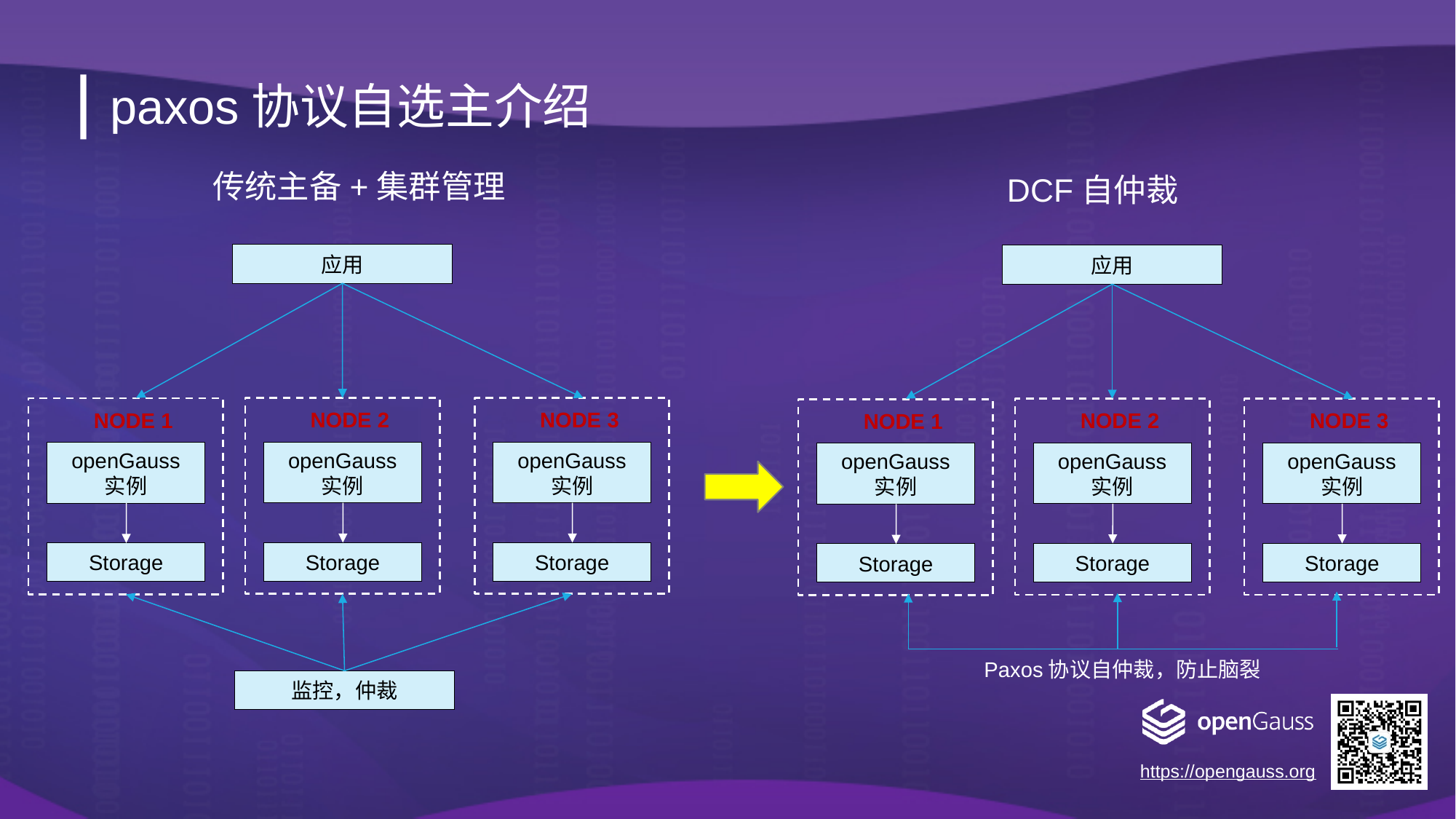

paxos协议自选主介绍
传统主备+集群管理
DCF自仲裁
应用
应用
NODE 2
NODE 3
NODE 1
NODE 2
NODE 3
NODE 1

openGauss
实例
openGauss
实例
openGauss
实例
openGauss
实例
openGauss
实例
openGauss
实例

Storage
Storage
Storage
Storage
Storage
Storage
Paxos协议自仲裁，防止脑裂
监控，仲裁